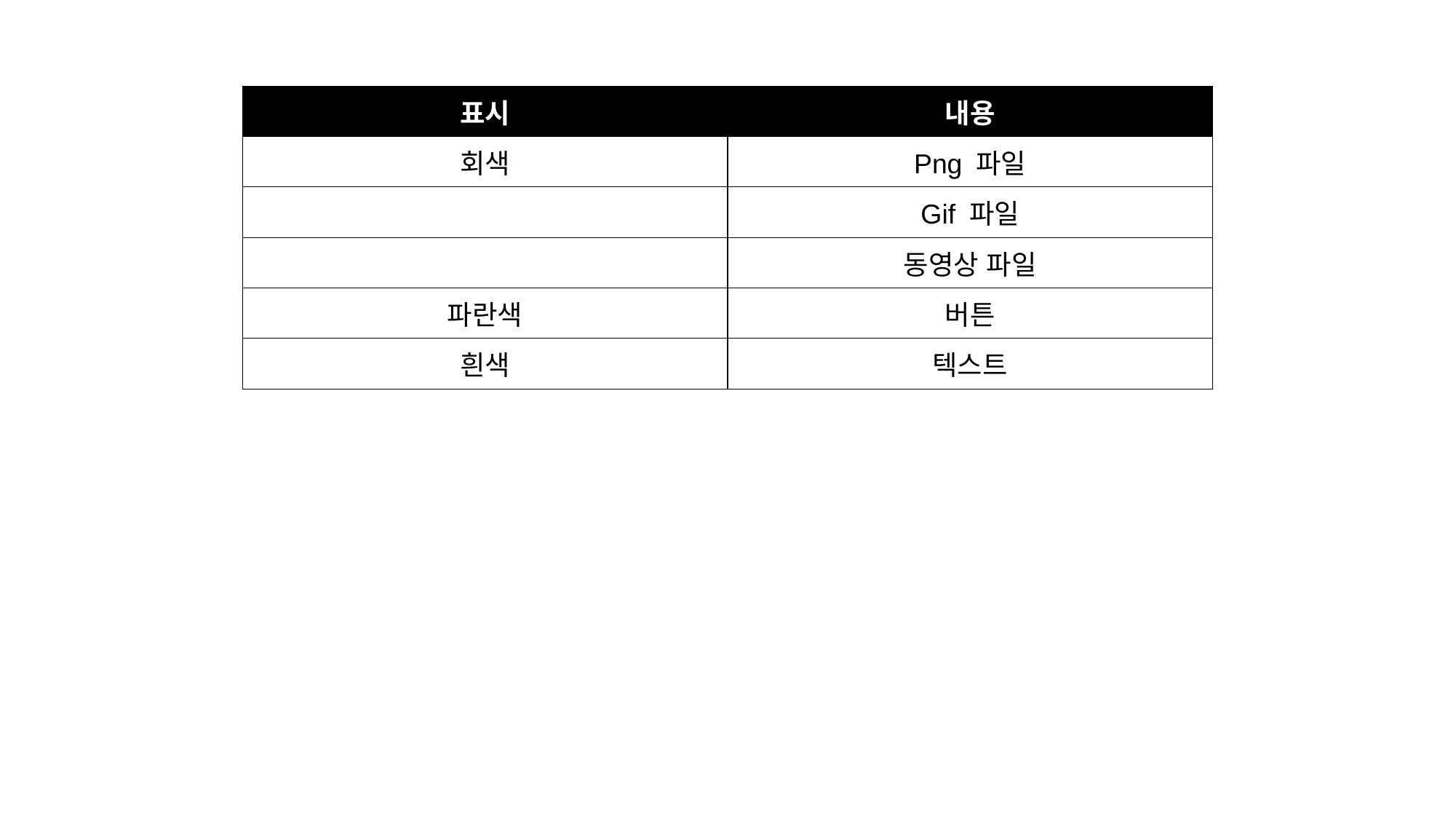

| 표시 | 내용 |
| --- | --- |
| 회색 | Png 파일 |
|  | Gif 파일 |
|  | 동영상 파일 |
| 파란색 | 버튼 |
| 흰색 | 텍스트 |